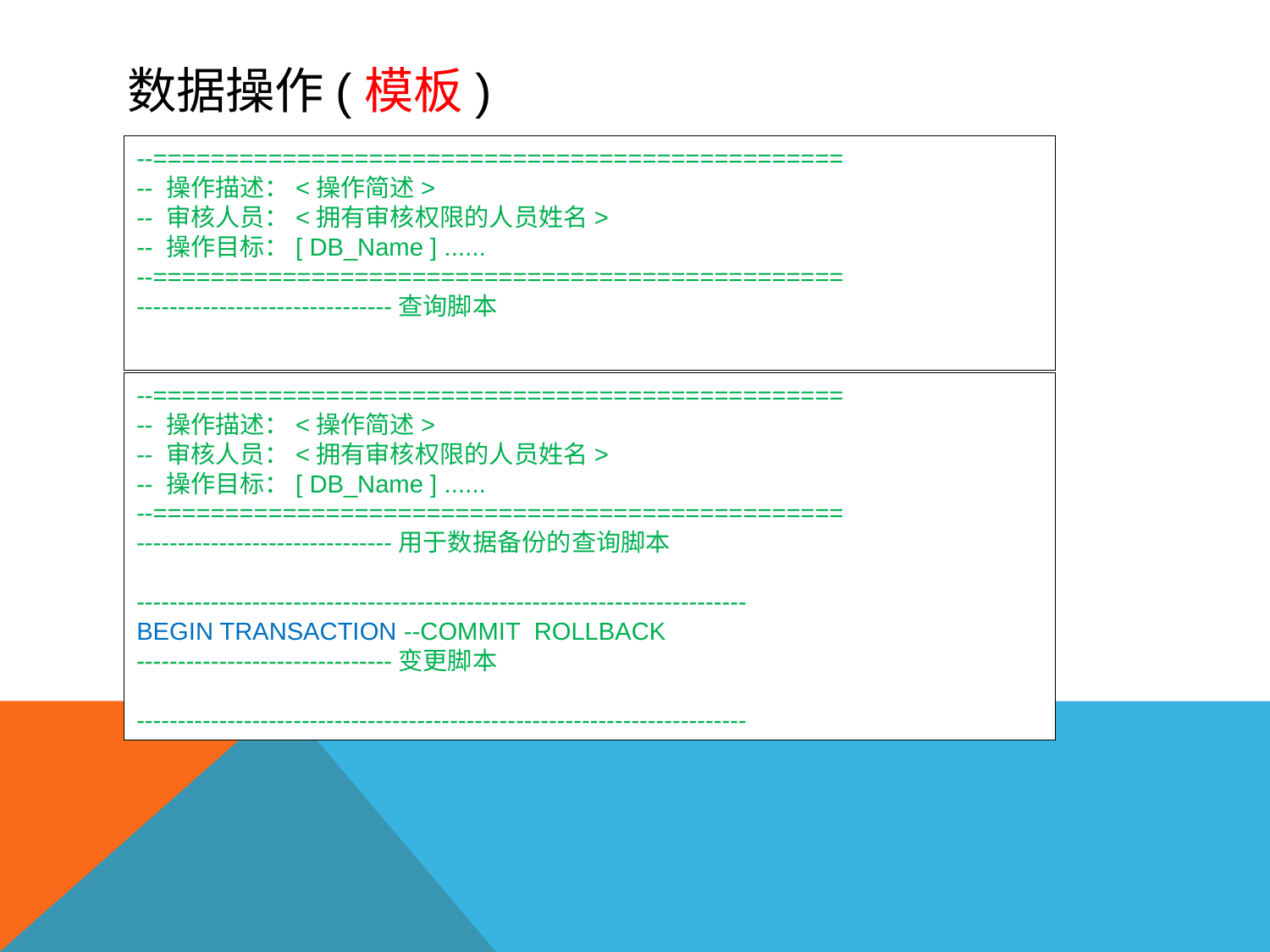

# 数据操作(模板)
--================================================
-- 操作描述：<操作简述>
-- 审核人员：<拥有审核权限的人员姓名>
-- 操作目标：[ DB_Name ] ......
--================================================
-------------------------------查询脚本

--================================================
-- 操作描述：<操作简述>
-- 审核人员：<拥有审核权限的人员姓名>
-- 操作目标：[ DB_Name ] ......
--================================================
-------------------------------用于数据备份的查询脚本

--------------------------------------------------------------------------
BEGIN TRANSACTION --COMMIT  ROLLBACK
-------------------------------变更脚本

--------------------------------------------------------------------------